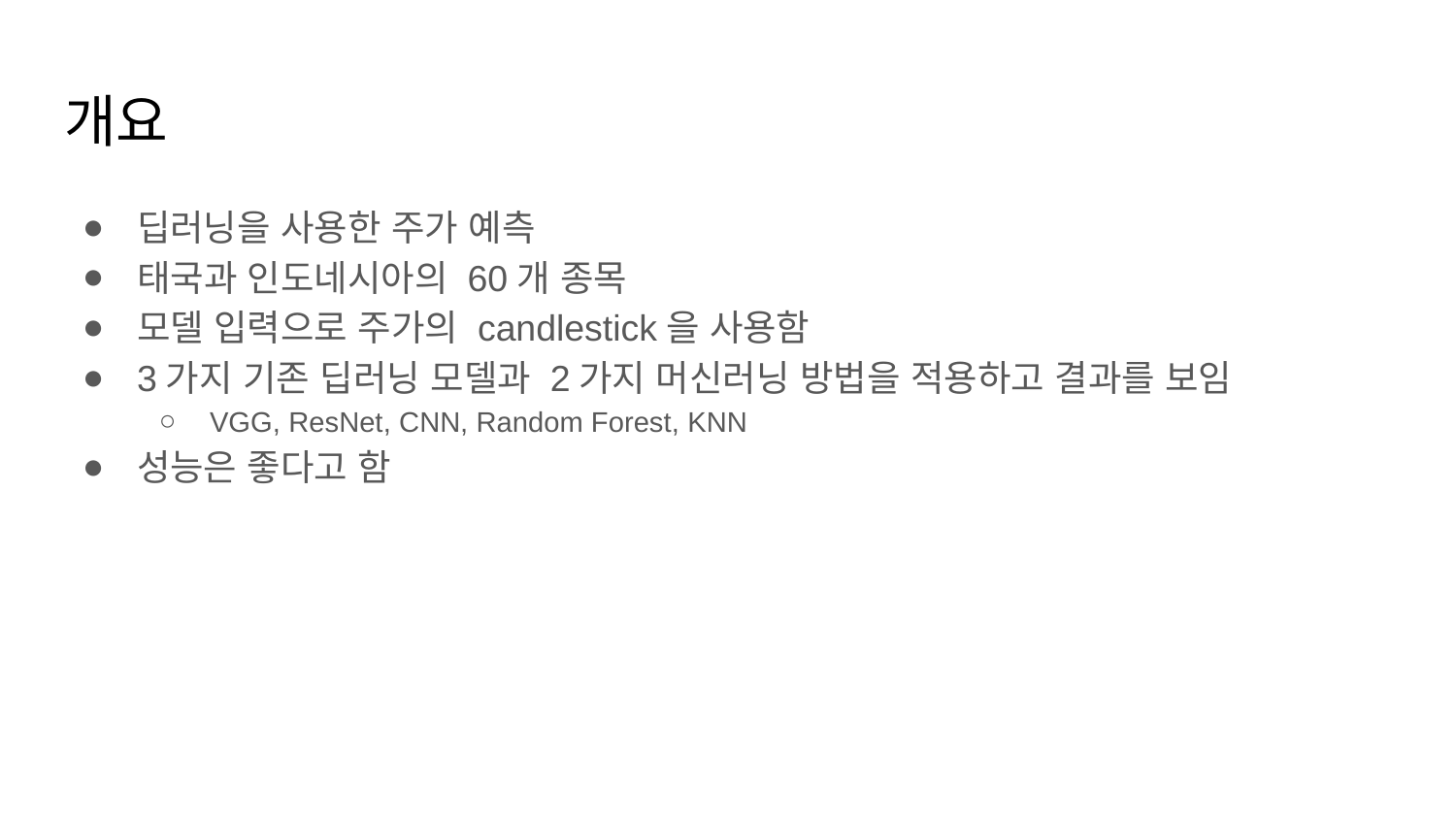

# 개요
딥러닝을 사용한 주가 예측
태국과 인도네시아의 60개 종목
모델 입력으로 주가의 candlestick을 사용함
3가지 기존 딥러닝 모델과 2가지 머신러닝 방법을 적용하고 결과를 보임
VGG, ResNet, CNN, Random Forest, KNN
성능은 좋다고 함